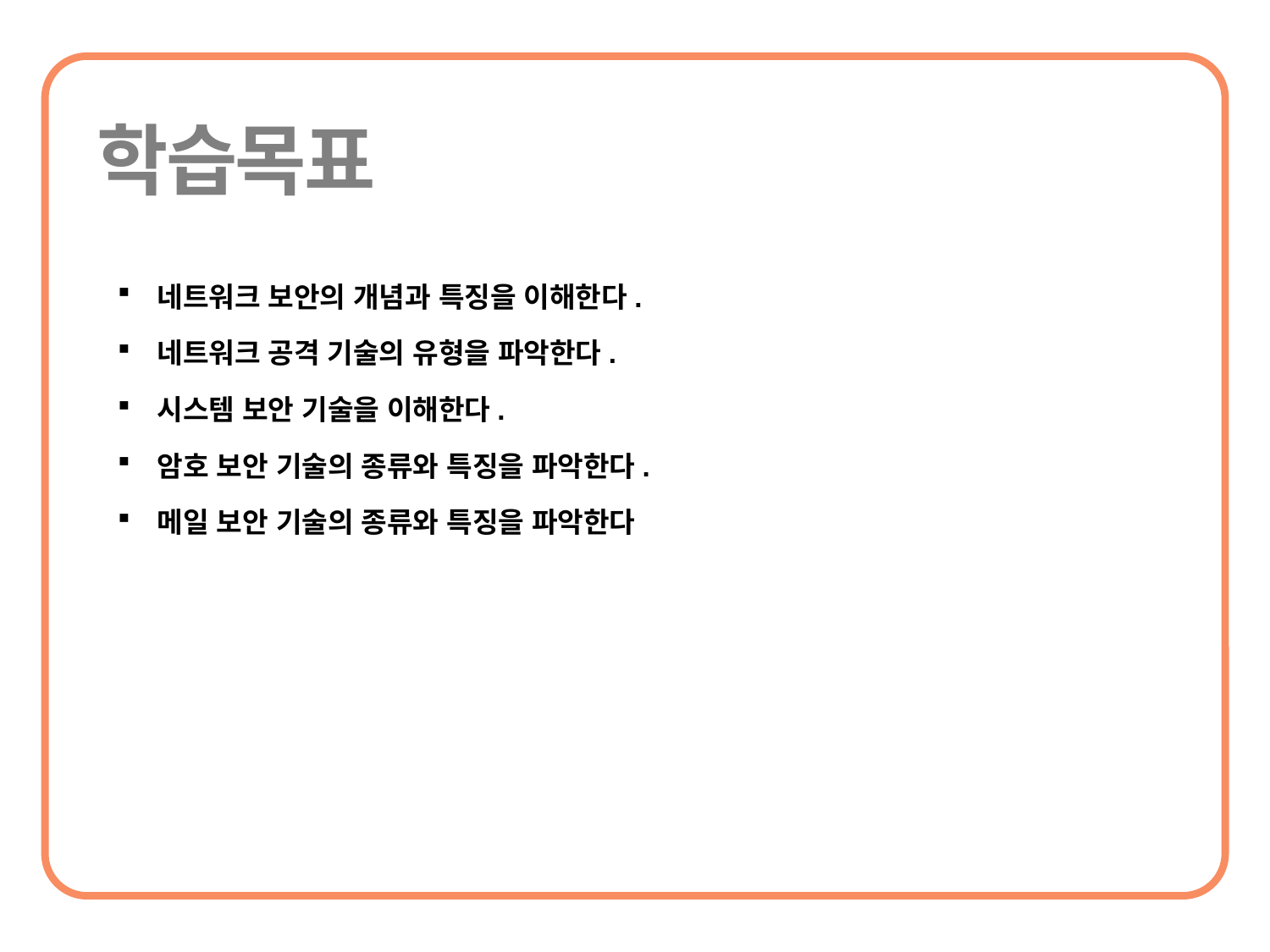

네트워크 보안의 개념과 특징을 이해한다.
네트워크 공격 기술의 유형을 파악한다.
시스템 보안 기술을 이해한다.
암호 보안 기술의 종류와 특징을 파악한다.
메일 보안 기술의 종류와 특징을 파악한다